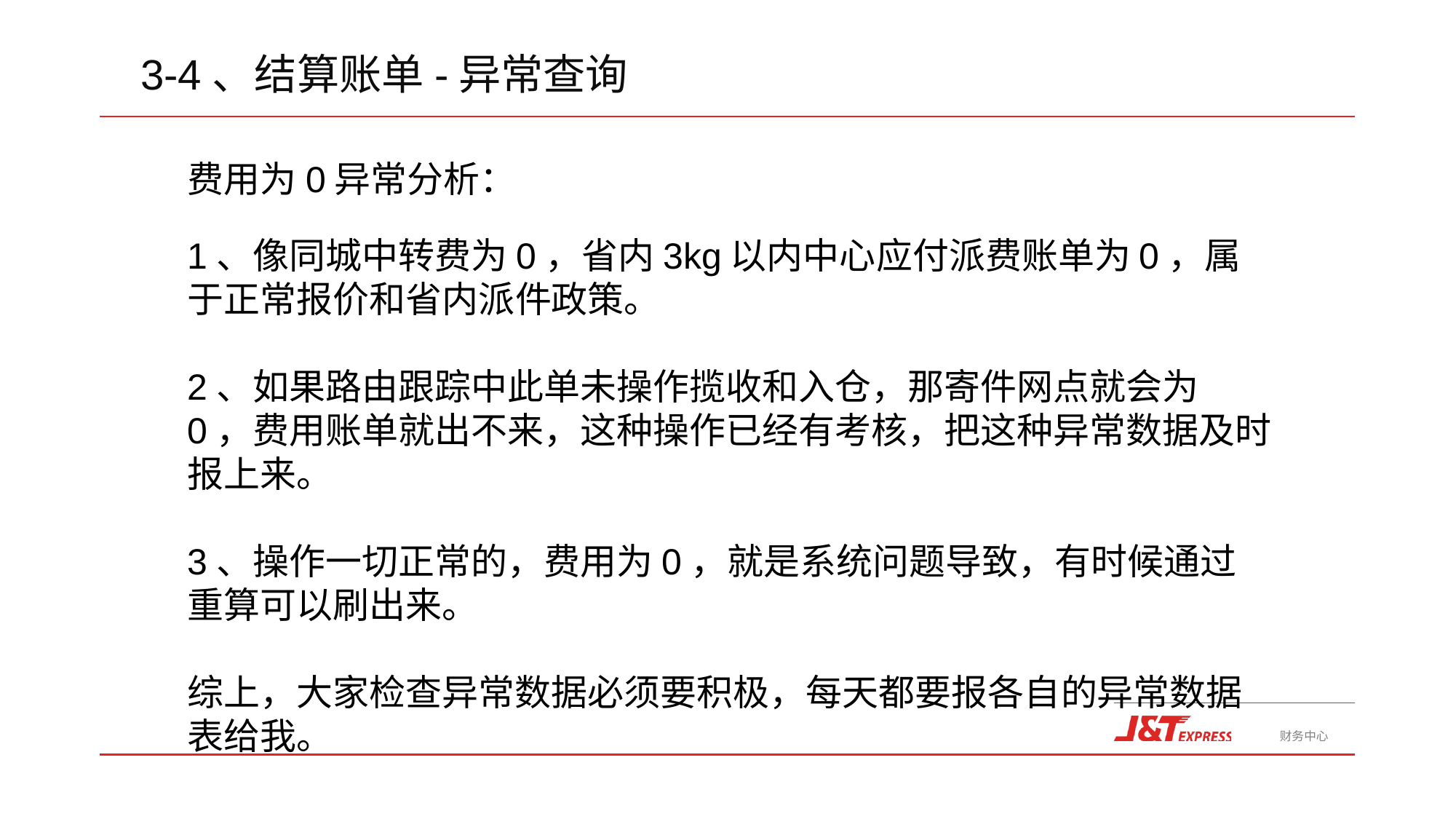

3-4、结算账单-异常查询
费用为0异常分析：
1、像同城中转费为0，省内3kg以内中心应付派费账单为0，属于正常报价和省内派件政策。

2、如果路由跟踪中此单未操作揽收和入仓，那寄件网点就会为0，费用账单就出不来，这种操作已经有考核，把这种异常数据及时报上来。

3、操作一切正常的，费用为0，就是系统问题导致，有时候通过重算可以刷出来。

综上，大家检查异常数据必须要积极，每天都要报各自的异常数据表给我。